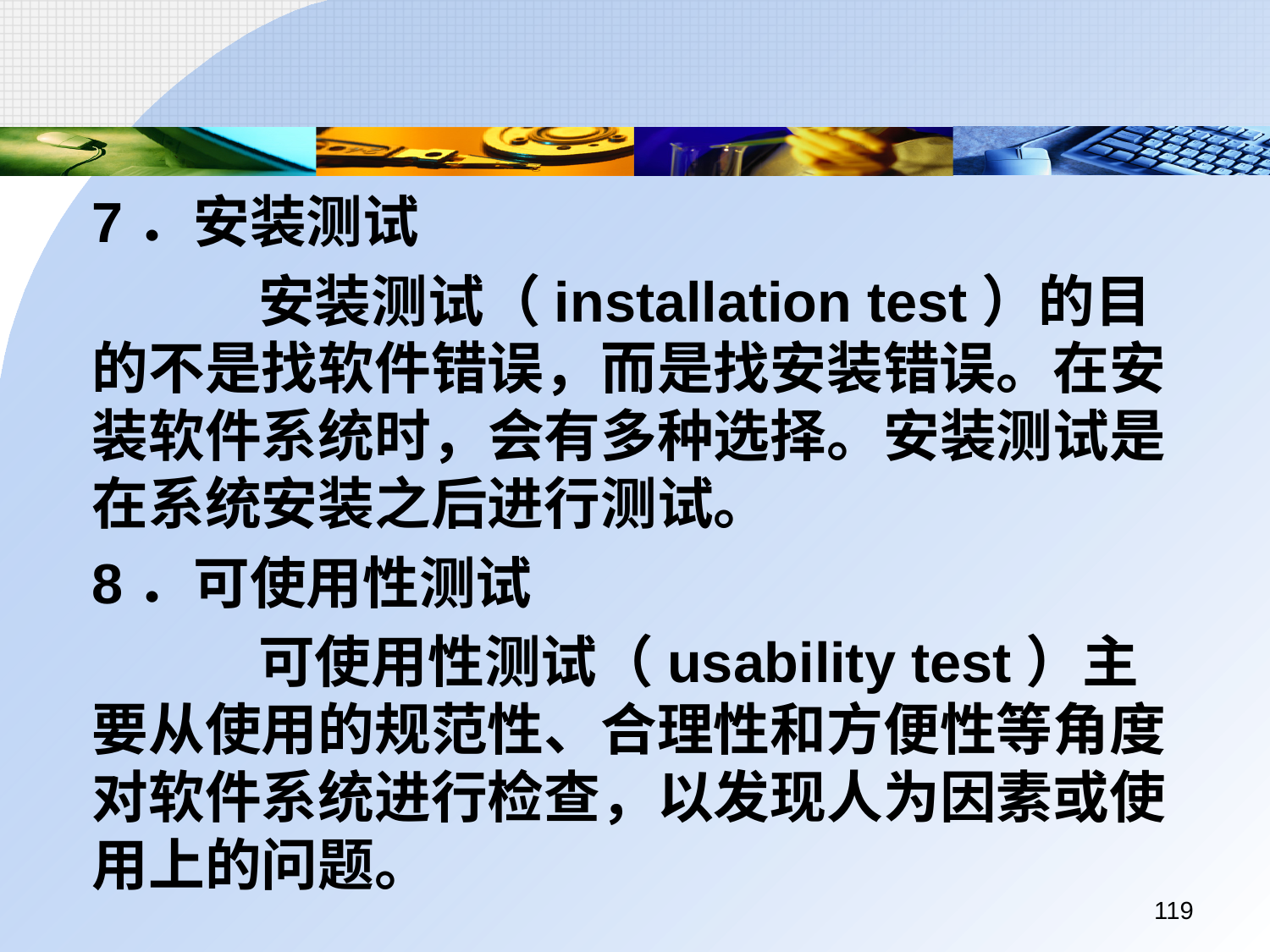

7．安装测试
		  安装测试（installation test）的目的不是找软件错误，而是找安装错误。在安装软件系统时，会有多种选择。安装测试是在系统安装之后进行测试。
	8．可使用性测试
		  可使用性测试（usability test）主要从使用的规范性、合理性和方便性等角度对软件系统进行检查，以发现人为因素或使用上的问题。
119